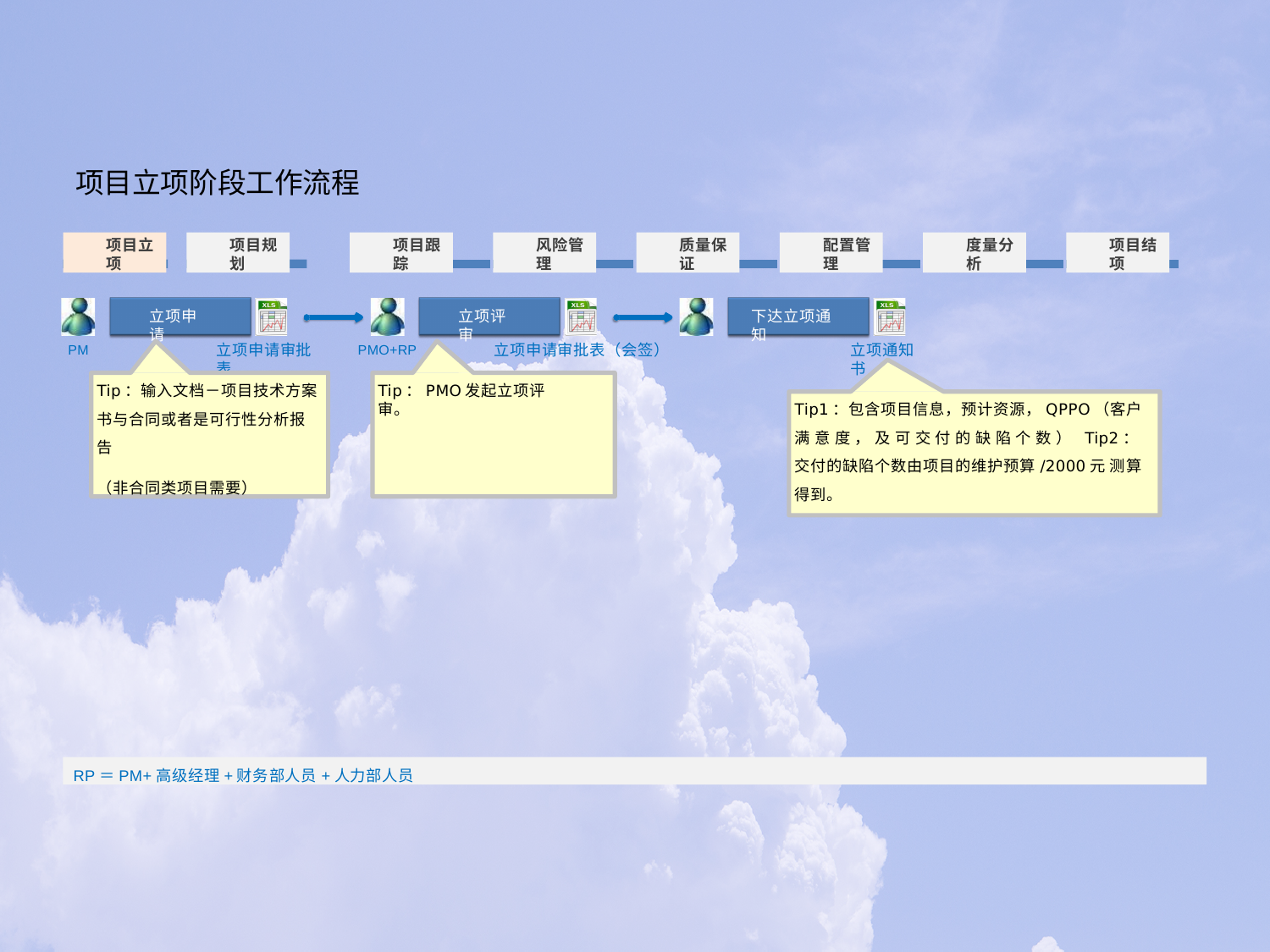

# 项目立项阶段工作流程
项目立项
项目规划
项目跟踪
风险管理
质量保证
配置管理
度量分析
项目结项

立项申请
立项评审
下达立项通知

立项申请审批表
立项申请审批表（会签）	PMO
立项通知书
PM
PMO+RP

Tip：输入文档－项目技术方案 书与合同或者是可行性分析报告
（非合同类项目需要）
Tip：PMO发起立项评审。
Tip1：包含项目信息，预计资源，QPPO（客户满 意 度 ， 及 可 交 付 的 缺 陷 个 数 ）  Tip2：交付的缺陷个数由项目的维护预算/2000元 测算得到。
RP＝PM+高级经理+财务部人员+人力部人员
11